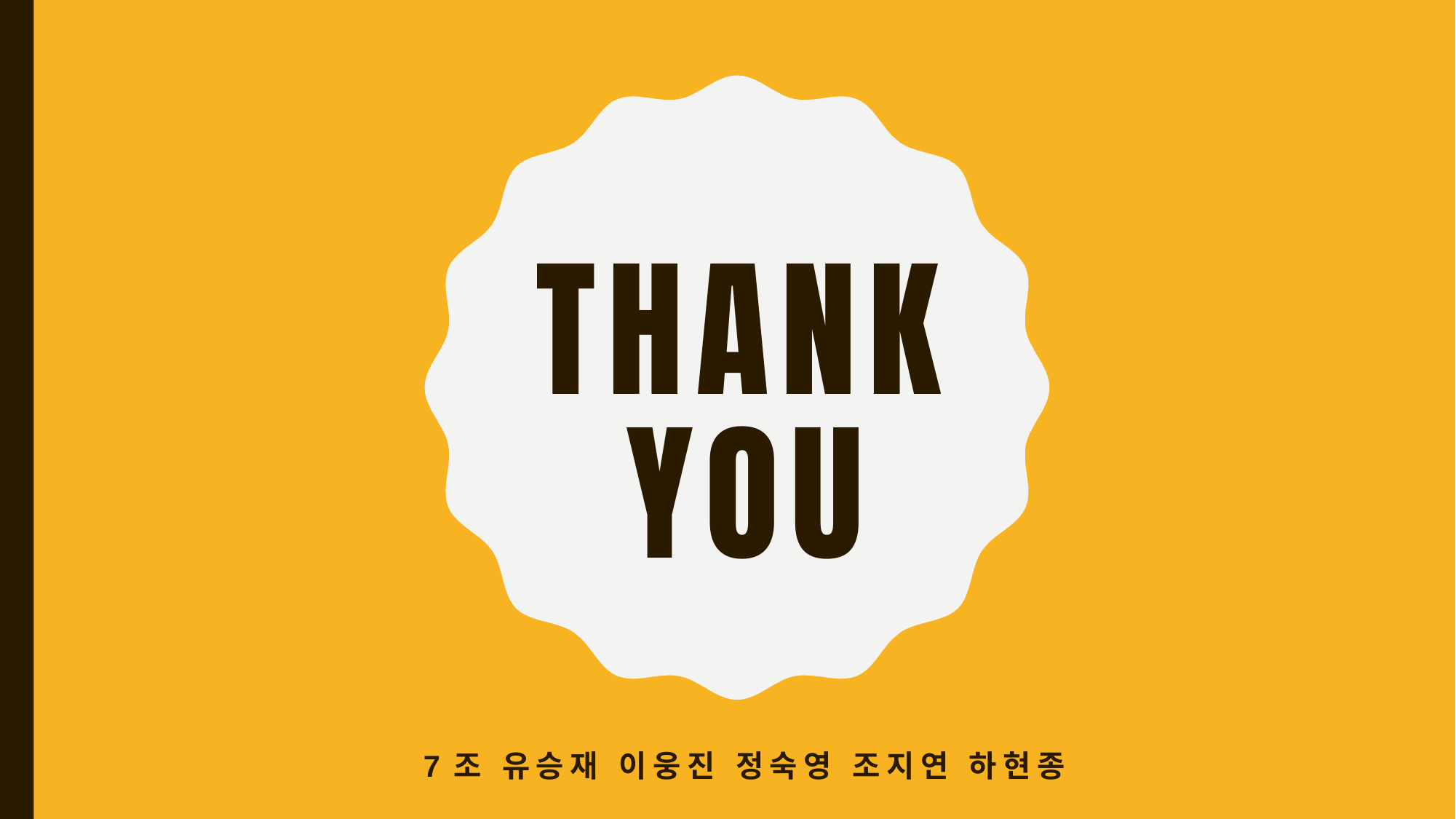

# Thank you
7조 유승재 이웅진 정숙영 조지연 하현종